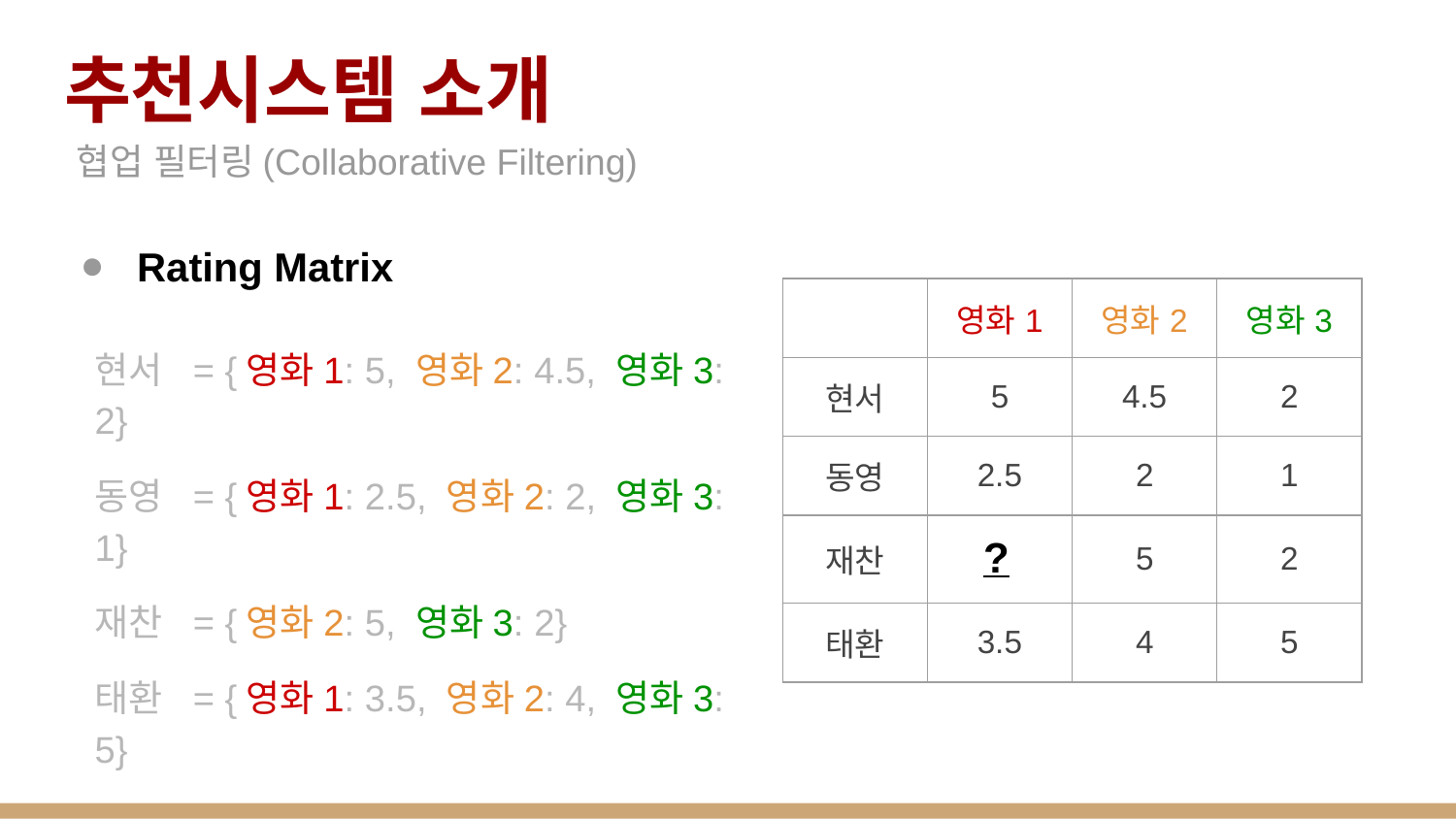

# 추천시스템 소개
협업 필터링(Collaborative Filtering)
Rating Matrix
|  | 영화1 | 영화2 | 영화3 |
| --- | --- | --- | --- |
| 현서 | 5 | 4.5 | 2 |
| 동영 | 2.5 | 2 | 1 |
| 재찬 |  | 5 | 2 |
| 태환 | 3.5 | 4 | 5 |
현서  = {영화1: 5, 영화2: 4.5, 영화3: 2}
동영  = {영화1: 2.5, 영화2: 2, 영화3: 1}
재찬  = {영화2: 5, 영화3: 2}
태환  = {영화1: 3.5, 영화2: 4, 영화3: 5}

?